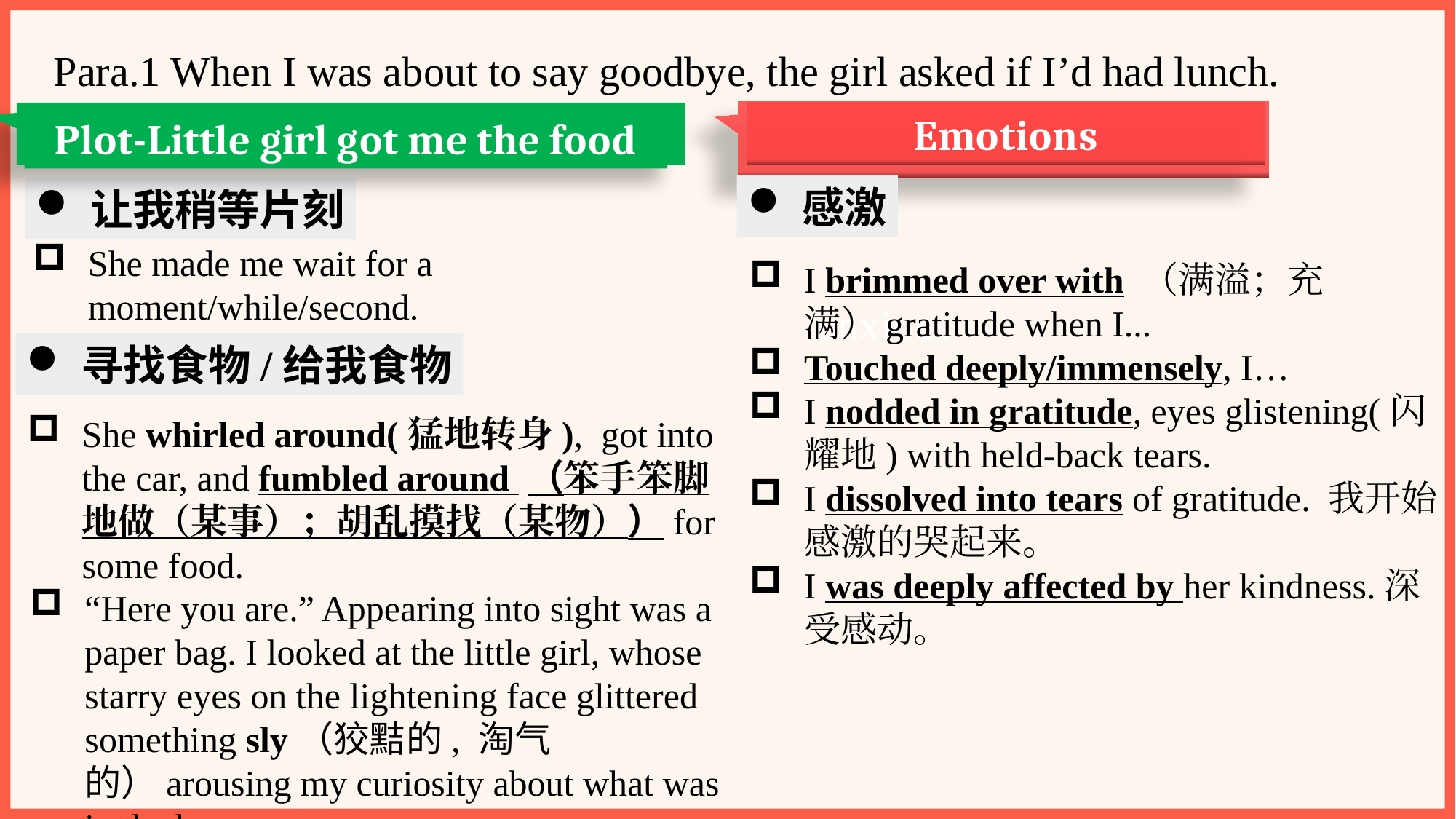

Para.1 When I was about to say goodbye, the girl asked if I’d had lunch.

Emotions

Plot-Little girl got me the food
感激
让我稍等片刻
She made me wait for a moment/while/second.
I brimmed over with （满溢；充满）gratitude when I...
Touched deeply/immensely, I…
I nodded in gratitude, eyes glistening(闪耀地) with held-back tears.
I dissolved into tears of gratitude. 我开始感激的哭起来。
I was deeply affected by her kindness.深受感动。
anxious
寻找食物/给我食物
She whirled around(猛地转身),  got into the car, and fumbled around （笨手笨脚地做（某事）；胡乱摸找（某物））for some food.
“Here you are.” Appearing into sight was a paper bag. I looked at the little girl, whose starry eyes on the lightening face glittered something sly（狡黠的, 淘气的）arousing my curiosity about what was in the bag.